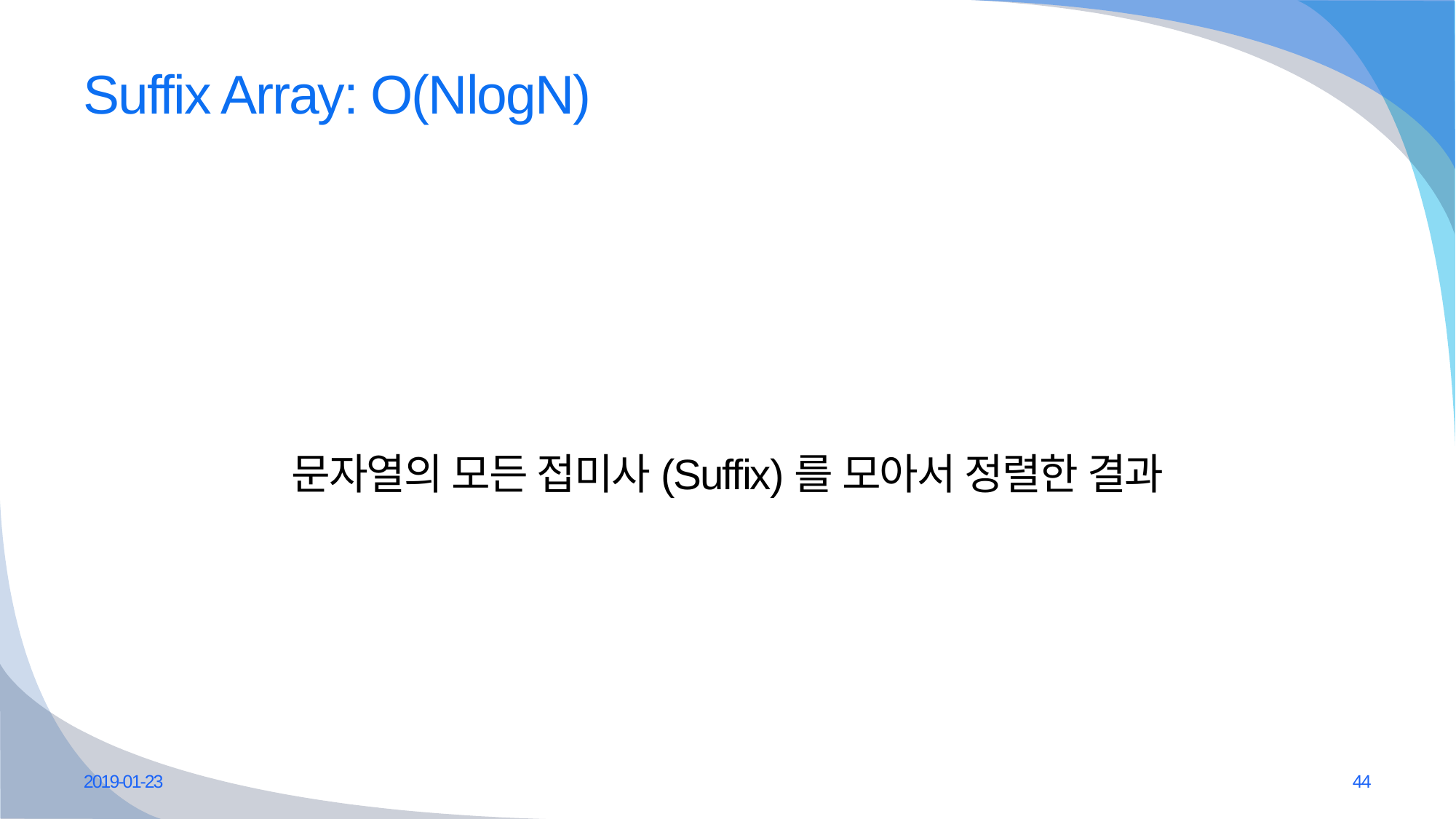

# Suffix Array: O(NlogN)

문자열의 모든 접미사(Suffix)를 모아서 정렬한 결과
2019-01-23
44